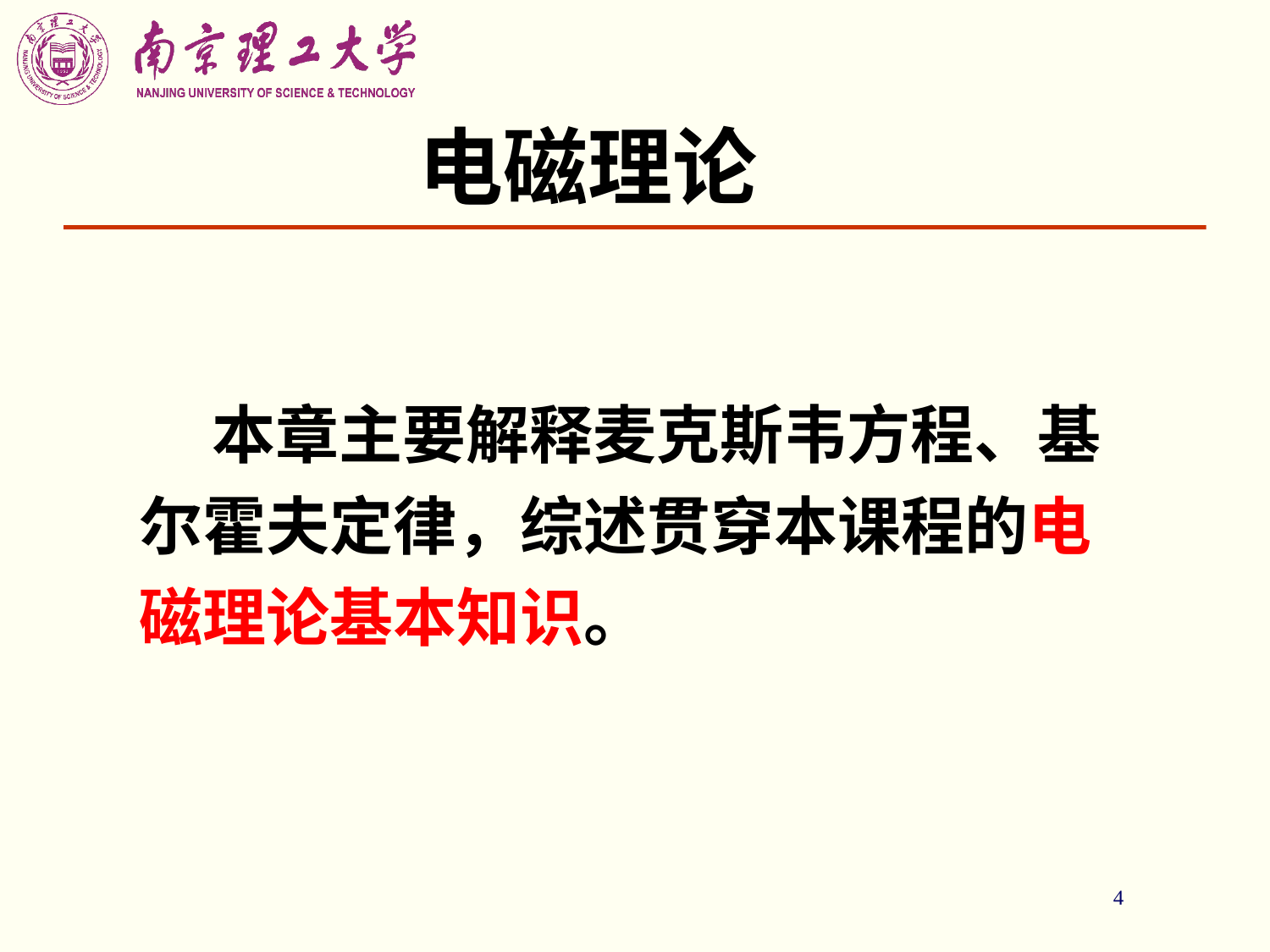

# 电磁理论
    本章主要解释麦克斯韦方程、基尔霍夫定律，综述贯穿本课程的电磁理论基本知识。